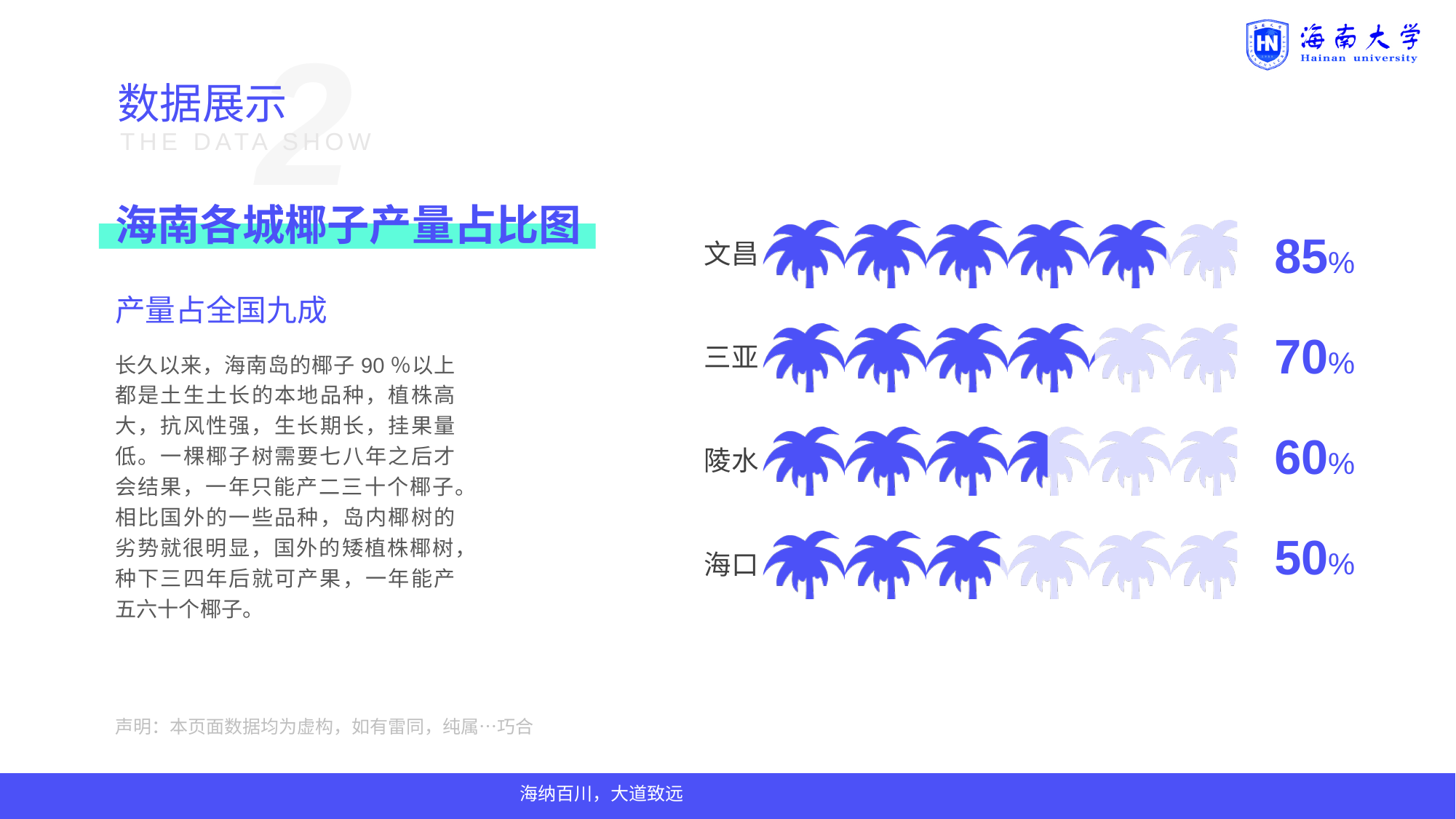

海南各城椰子产量占比图

### Chart

| Category | 系列2 | 系列 1 |
|---|---|---|
| 海口 | 100.0 | 50.0 |
| 陵水 | 100.0 | 60.0 |
| 三亚 | 100.0 | 70.0 |
| 文昌 | 100.0 | 85.0 |
85%
70%
60%
50%

产量占全国九成
长久以来，海南岛的椰子90％以上都是土生土长的本地品种，植株高大，抗风性强，生长期长，挂果量低。一棵椰子树需要七八年之后才会结果，一年只能产二三十个椰子。相比国外的一些品种，岛内椰树的劣势就很明显，国外的矮植株椰树，种下三四年后就可产果，一年能产五六十个椰子。
声明：本页面数据均为虚构，如有雷同，纯属…巧合